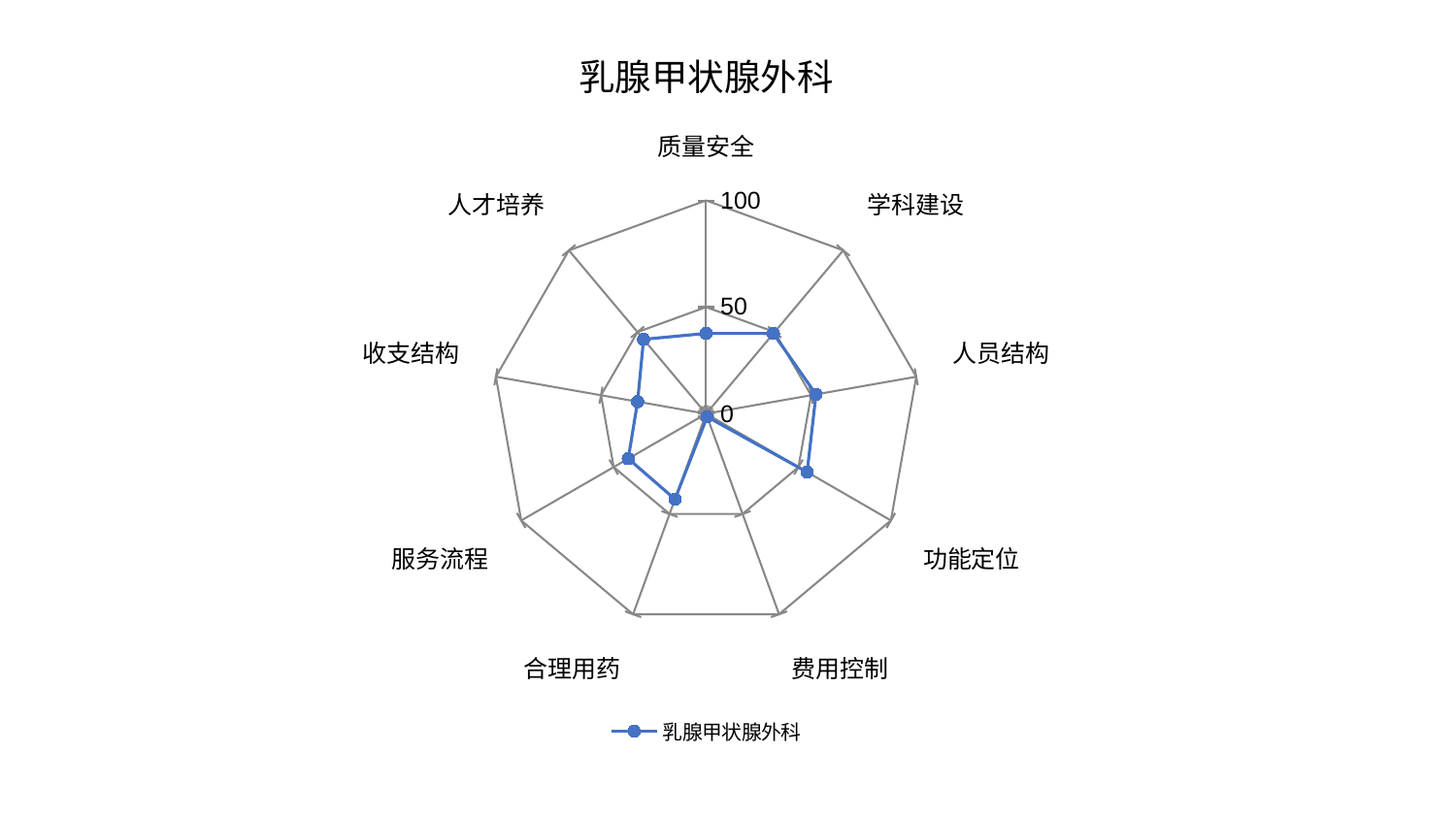

### Chart: 乳腺甲状腺外科

| Category | 乳腺甲状腺外科 |
|---|---|
| 质量安全 | 37.67388733089098 |
| 学科建设 | 49.107810552457885 |
| 人员结构 | 52.31128582466176 |
| 功能定位 | 54.68885953908657 |
| 费用控制 | 1.5265102993006536 |
| 合理用药 | 42.62179475800837 |
| 服务流程 | 42.09997952274728 |
| 收支结构 | 32.601770155729305 |
| 人才培养 | 45.57863579819328 |
132